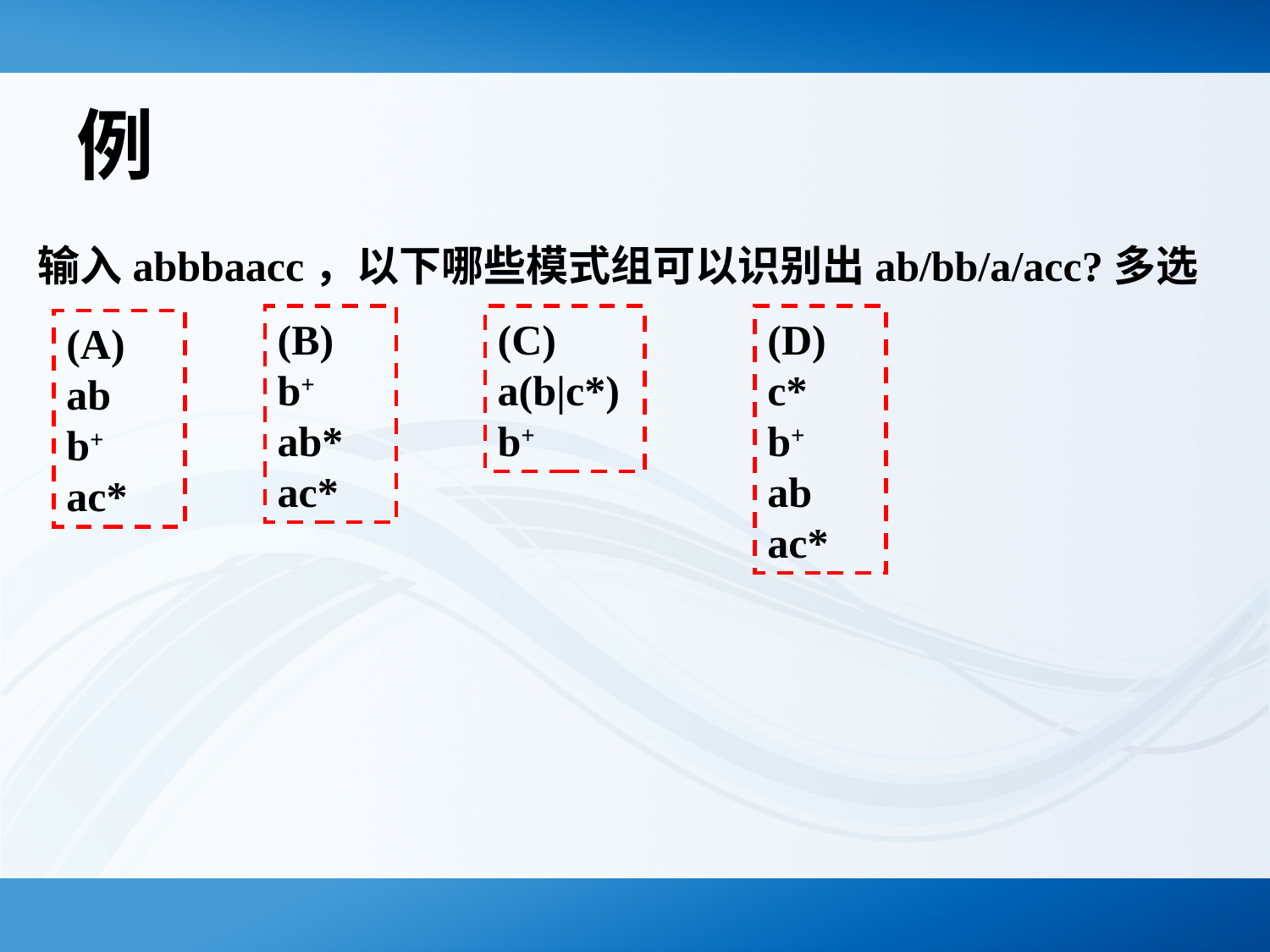

# 例
输入abbbaacc，以下哪些模式组可以识别出ab/bb/a/acc?多选
(B)
b+
ab*
ac*
(C)
a(b|c*)
b+
(D)
c*
b+
ab
ac*
(A)
ab
b+
ac*